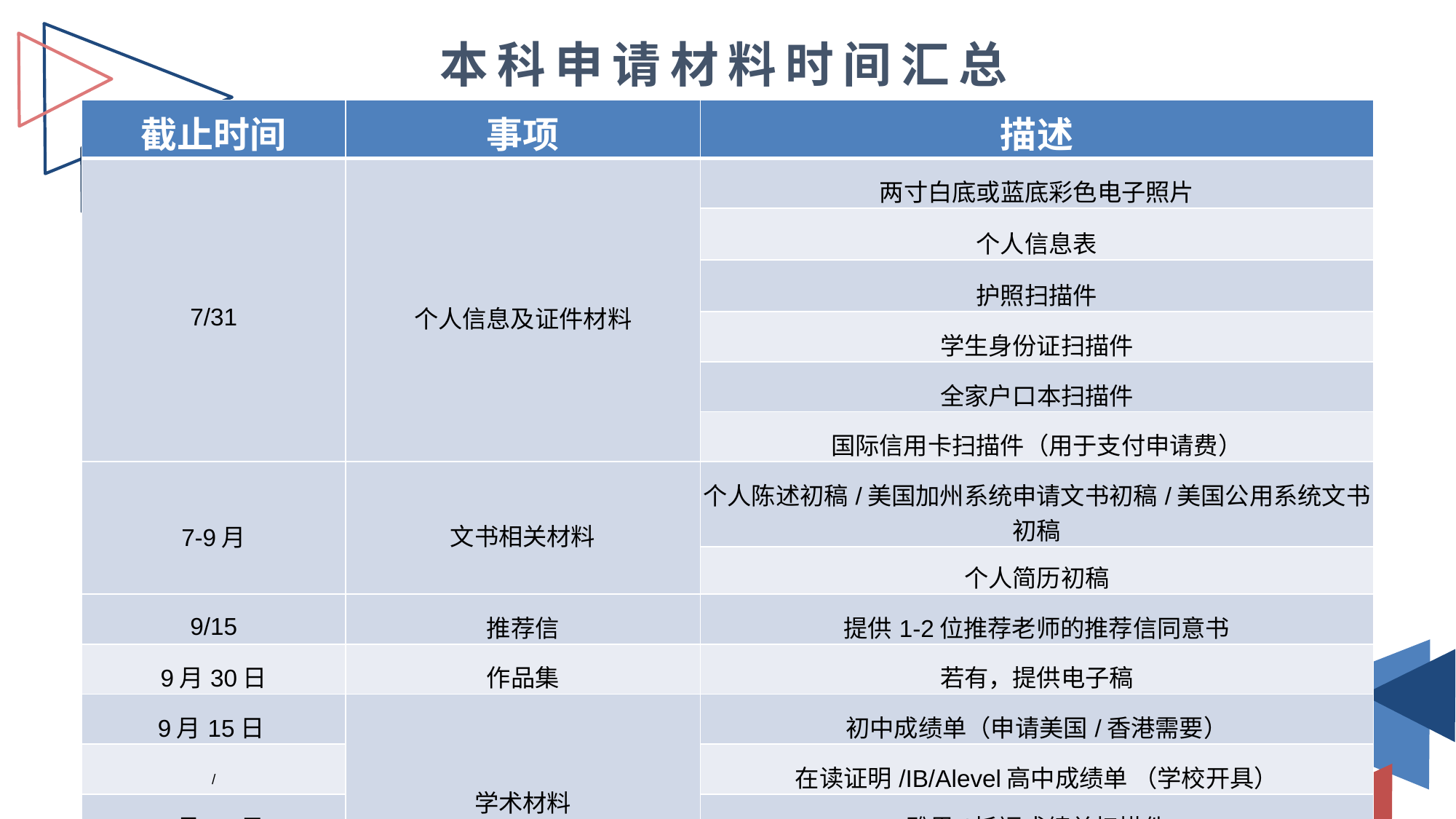

本科申请材料时间汇总
| 截止时间 | 事项 | 描述 |
| --- | --- | --- |
| 7/31 | 个人信息及证件材料 | 两寸白底或蓝底彩色电子照片 |
|  |  | 个人信息表 |
|  |  | 护照扫描件 |
|  |  | 学生身份证扫描件 |
|  |  | 全家户口本扫描件 |
|  |  | 国际信用卡扫描件（用于支付申请费） |
| 7-9月 | 文书相关材料 | 个人陈述初稿/美国加州系统申请文书初稿/美国公用系统文书初稿 |
|  |  | 个人简历初稿 |
| 9/15 | 推荐信 | 提供1-2位推荐老师的推荐信同意书 |
| 9⽉30⽇ | 作品集 | 若有，提供电子稿 |
| 9⽉15⽇ | 学术材料 | 初中成绩单（申请美国/香港需要） |
| / |  | 在读证明/IB/Alevel高中成绩单 （学校开具） |
| 7⽉31⽇ |  | 雅思/托福成绩单扫描件 |
| 7月31日 |  | 竞赛/获奖扫描件 |